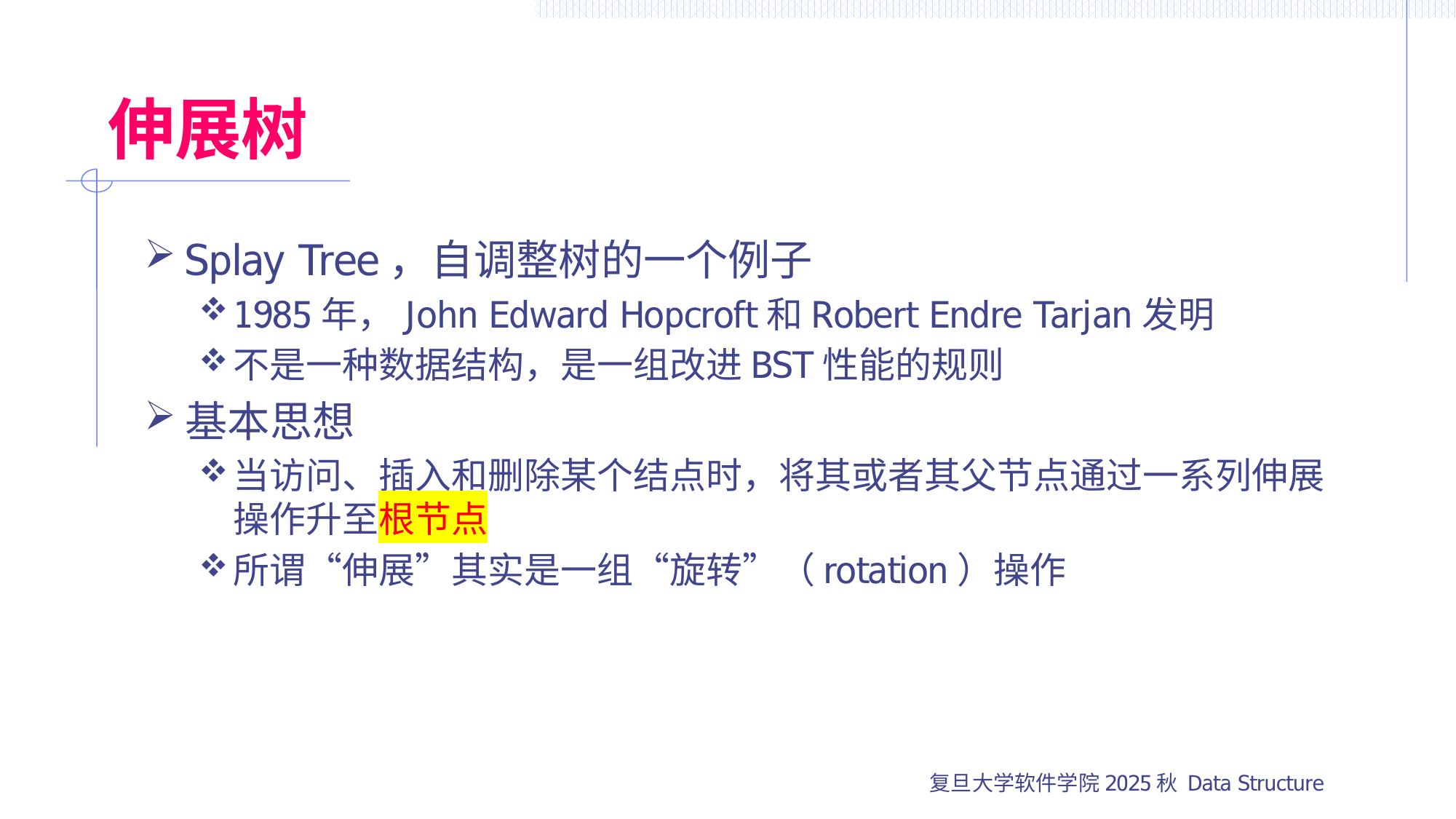

# 伸展树
Splay Tree，自调整树的一个例子
1985年，John Edward Hopcroft和Robert Endre Tarjan发明
不是一种数据结构，是一组改进BST性能的规则
基本思想
当访问、插入和删除某个结点时，将其或者其父节点通过一系列伸展操作升至根节点
所谓“伸展”其实是一组“旋转”（rotation）操作